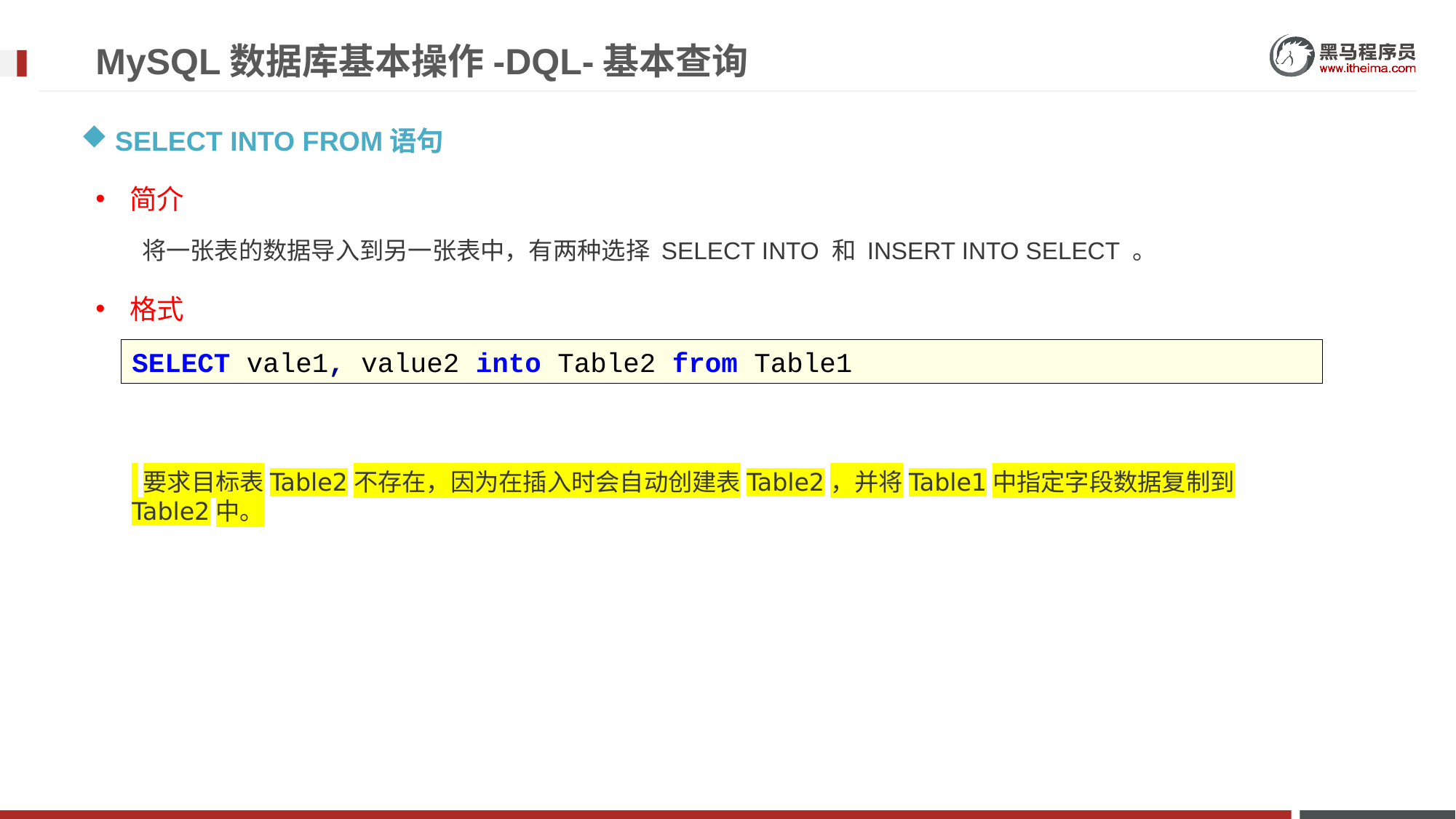

# MySQL数据库基本操作-DQL-基本查询
SELECT INTO FROM语句
简介
将一张表的数据导入到另一张表中，有两种选择 SELECT INTO 和 INSERT INTO SELECT 。
格式
SELECT vale1, value2 into Table2 from Table1
 要求目标表Table2不存在，因为在插入时会自动创建表Table2，并将Table1中指定字段数据复制到Table2中。